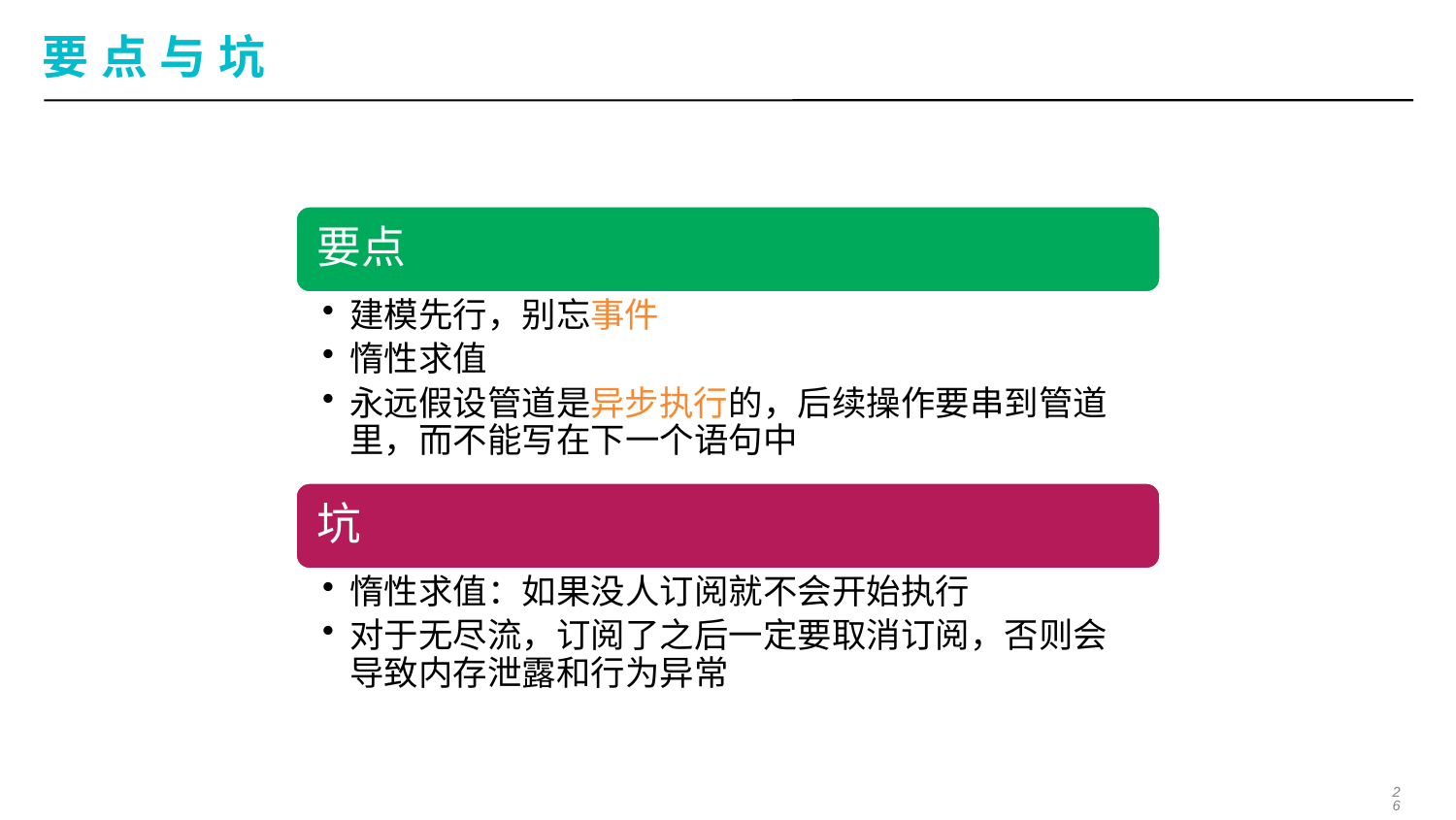

# 要点与坑
要点
建模先行，别忘事件
惰性求值
永远假设管道是异步执行的，后续操作要串到管道里，而不能写在下一个语句中
坑
惰性求值：如果没人订阅就不会开始执行
对于无尽流，订阅了之后一定要取消订阅，否则会导致内存泄露和行为异常
26